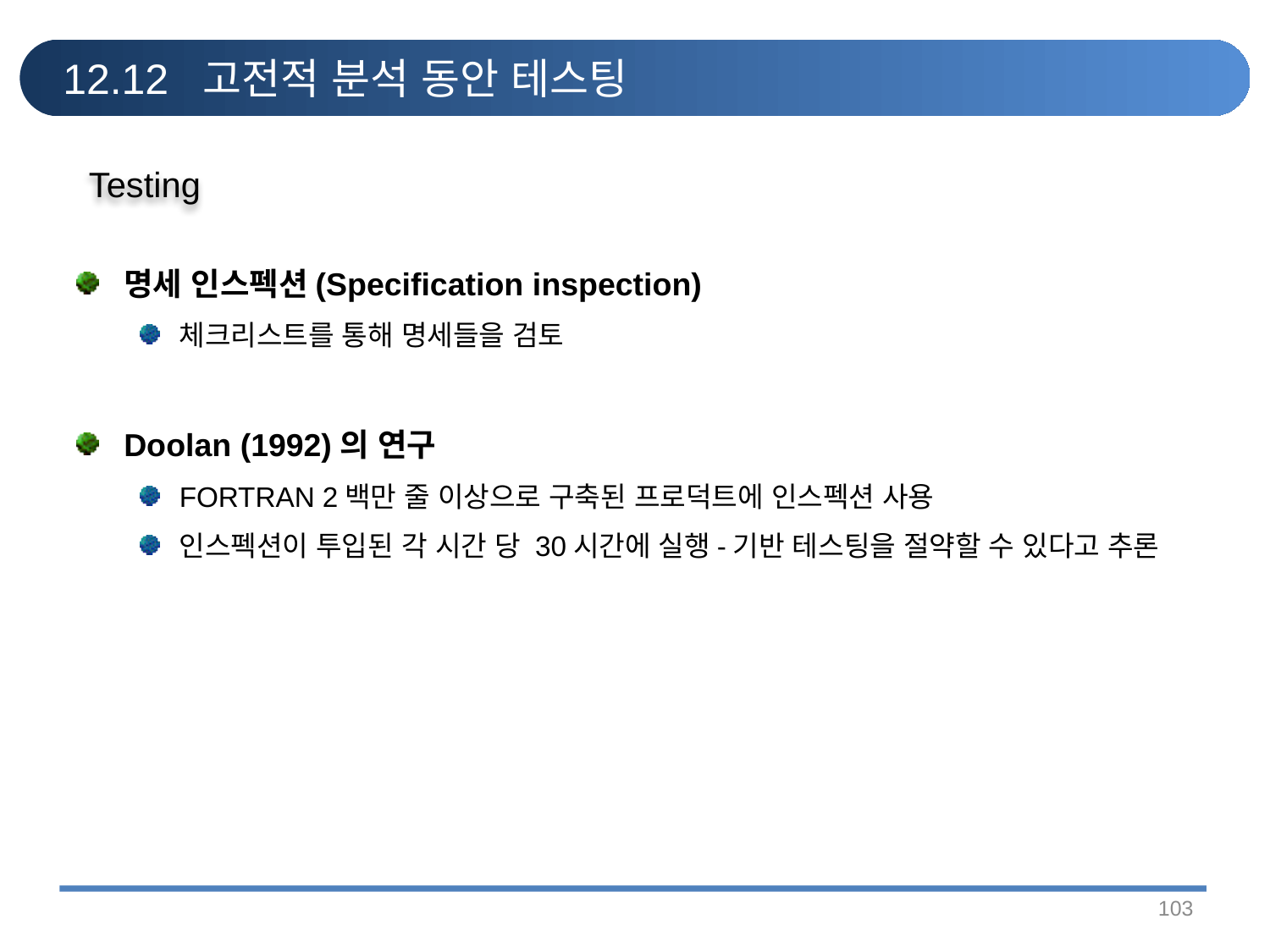

# 12.12  고전적 분석 동안 테스팅
Testing
명세 인스펙션(Specification inspection)
체크리스트를 통해 명세들을 검토

Doolan (1992)의 연구
FORTRAN 2백만 줄 이상으로 구축된 프로덕트에 인스펙션 사용
인스펙션이 투입된 각 시간 당 30시간에 실행-기반 테스팅을 절약할 수 있다고 추론
103